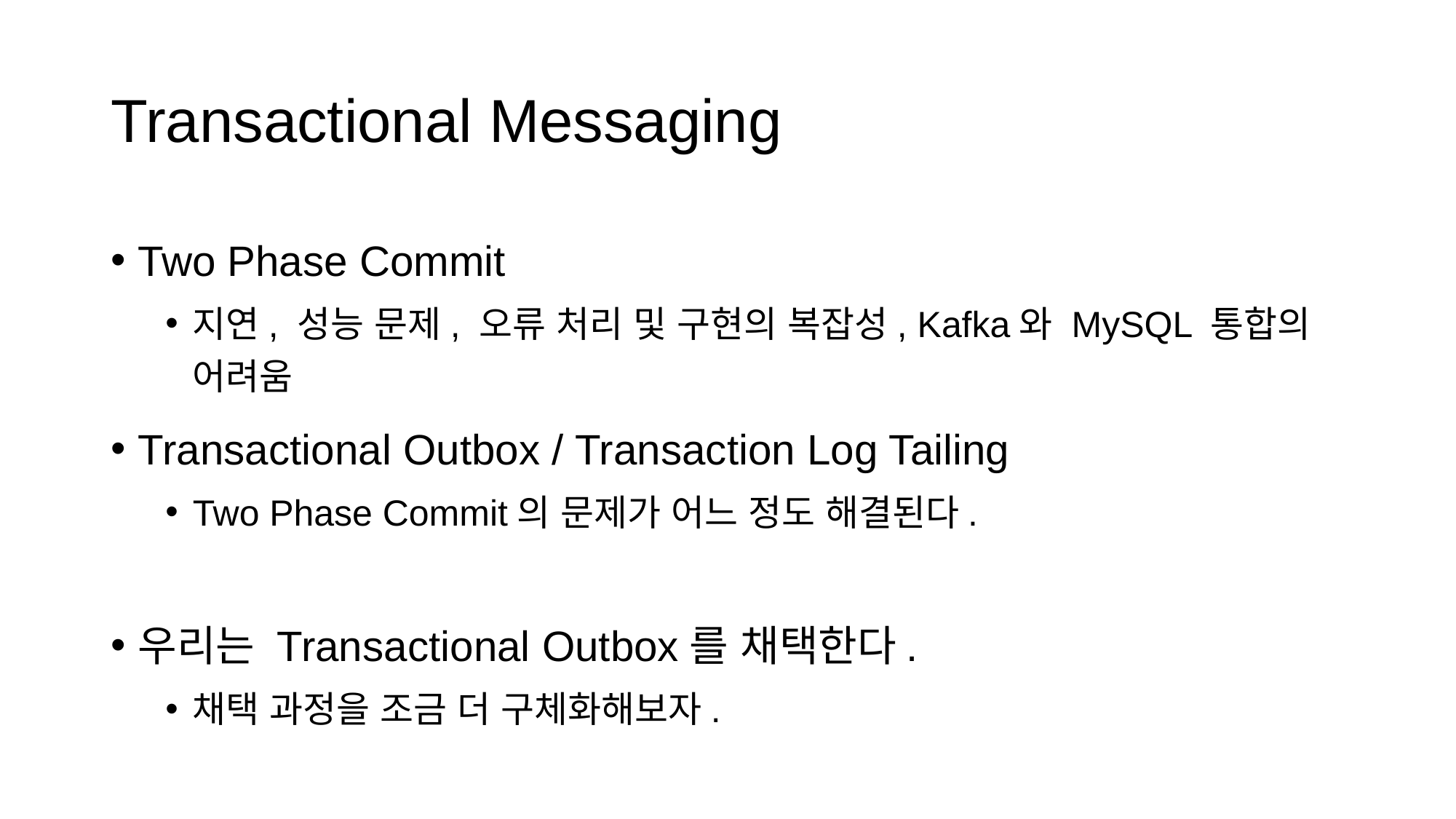

# Transactional Messaging
Two Phase Commit
지연, 성능 문제, 오류 처리 및 구현의 복잡성, Kafka와 MySQL 통합의 어려움
Transactional Outbox / Transaction Log Tailing
Two Phase Commit의 문제가 어느 정도 해결된다.

우리는 Transactional Outbox를 채택한다.
채택 과정을 조금 더 구체화해보자.